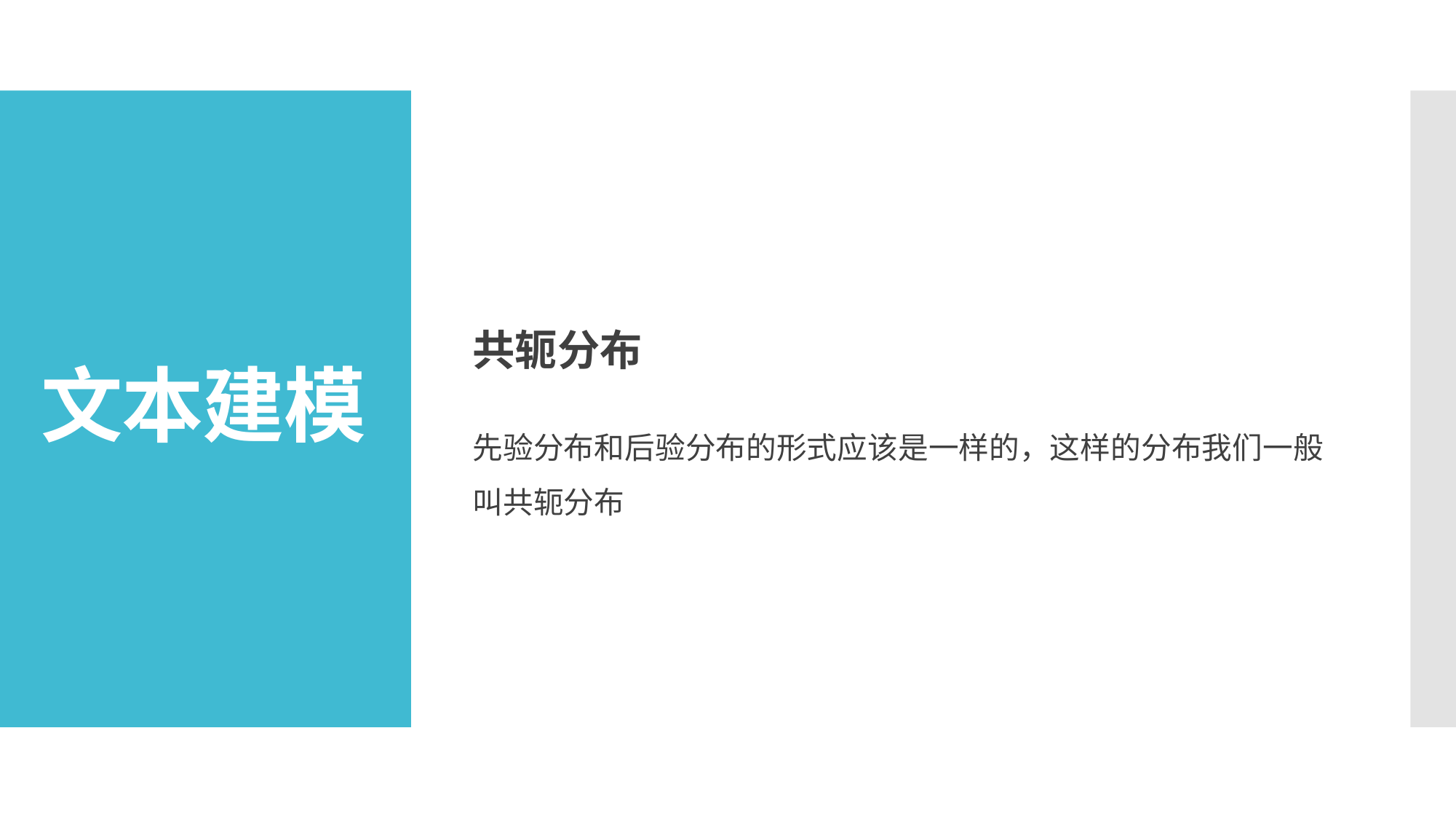

共轭分布
先验分布和后验分布的形式应该是一样的，这样的分布我们一般叫共轭分布
# 文本建模